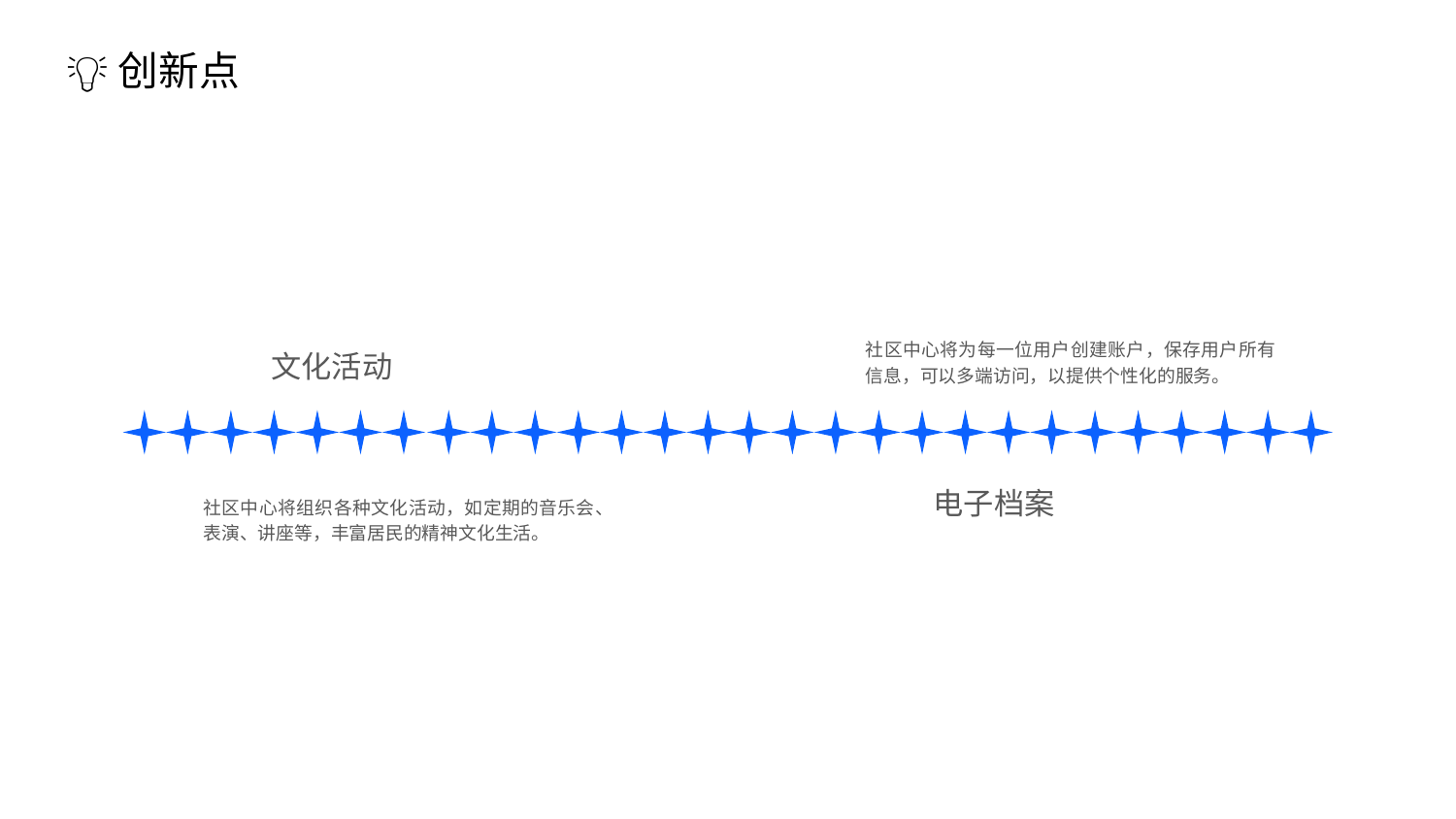

💡创新点
社区中心将为每一位用户创建账户，保存用户所有信息，可以多端访问，以提供个性化的服务。
文化活动

电子档案
社区中心将组织各种文化活动，如定期的音乐会、表演、讲座等，丰富居民的精神文化生活。